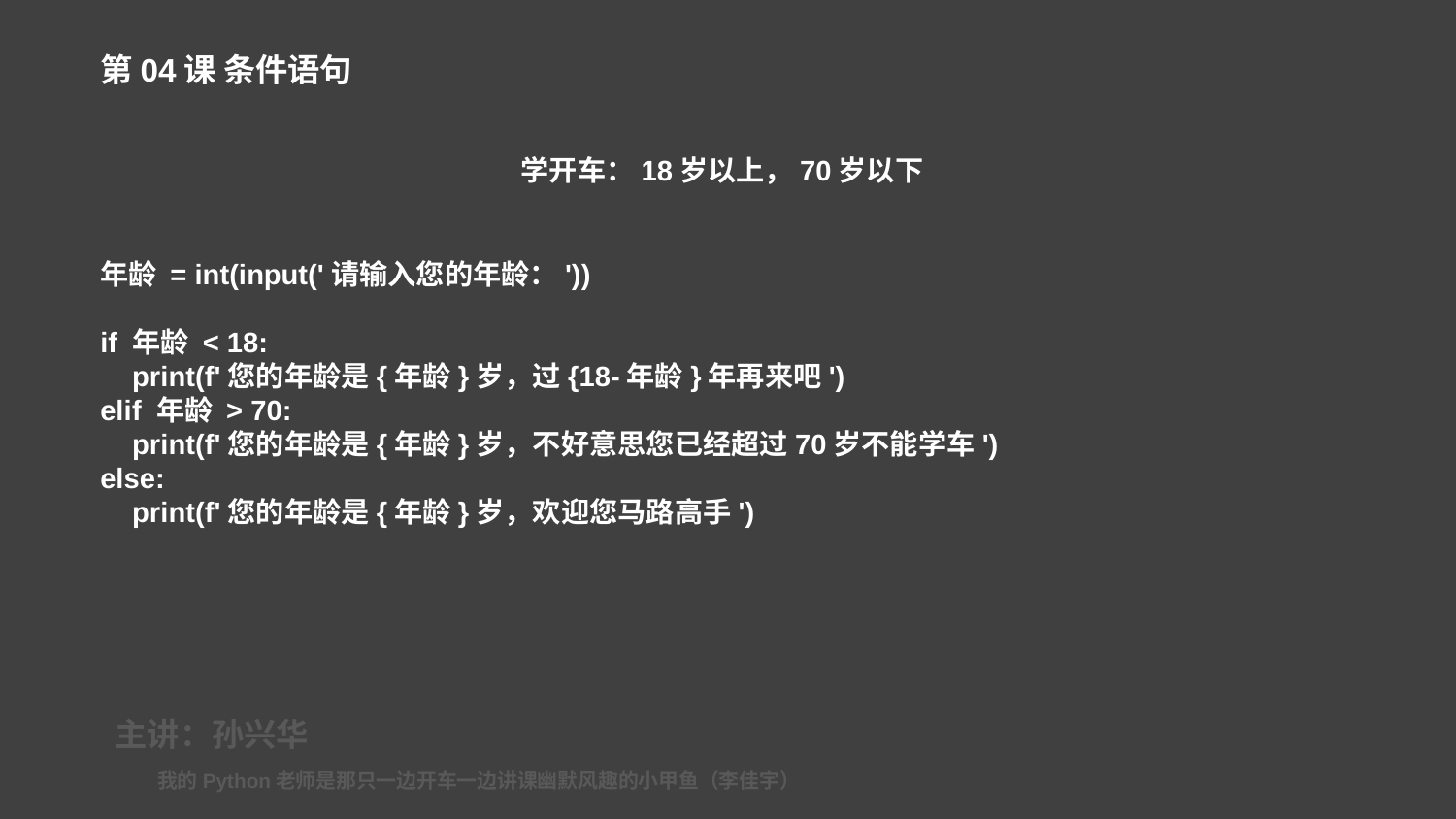

第04课 条件语句
学开车：18岁以上，70岁以下
年龄 = int(input('请输入您的年龄：'))

if 年龄 < 18:
    print(f'您的年龄是{年龄}岁，过{18-年龄}年再来吧')
elif 年龄 > 70:
    print(f'您的年龄是{年龄}岁，不好意思您已经超过70岁不能学车')
else:
    print(f'您的年龄是{年龄}岁，欢迎您马路高手')